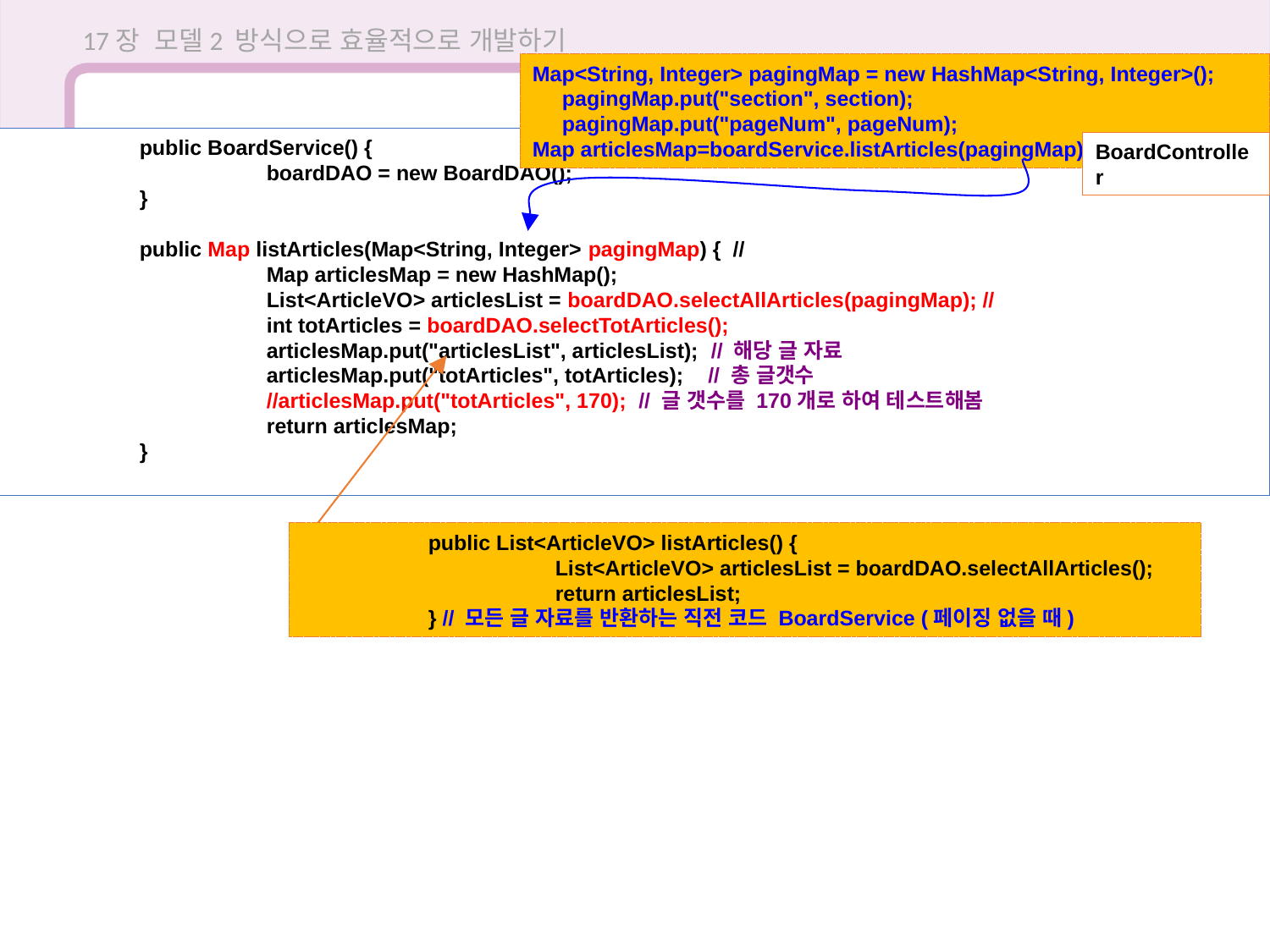

17장  모델2 방식으로 효율적으로 개발하기
Map<String, Integer> pagingMap = new HashMap<String, Integer>();
     pagingMap.put("section", section);
     pagingMap.put("pageNum", pageNum);
Map articlesMap=boardService.listArticles(pagingMap);
	public BoardService() {
		boardDAO = new BoardDAO();
	}

	public Map listArticles(Map<String, Integer> pagingMap) {  //
		Map articlesMap = new HashMap();
		List<ArticleVO> articlesList = boardDAO.selectAllArticles(pagingMap); //
		int totArticles = boardDAO.selectTotArticles();
		articlesMap.put("articlesList", articlesList);  // 해당 글 자료
		articlesMap.put("totArticles", totArticles);    // 총 글갯수
		//articlesMap.put("totArticles", 170);  // 글 갯수를 170개로 하여 테스트해봄
		return articlesMap;
	}

BoardController

	public List<ArticleVO> listArticles() {
		List<ArticleVO> articlesList = boardDAO.selectAllArticles();
		return articlesList;
	} // 모든 글 자료를 반환하는 직전 코드 BoardService (페이징 없을 때)